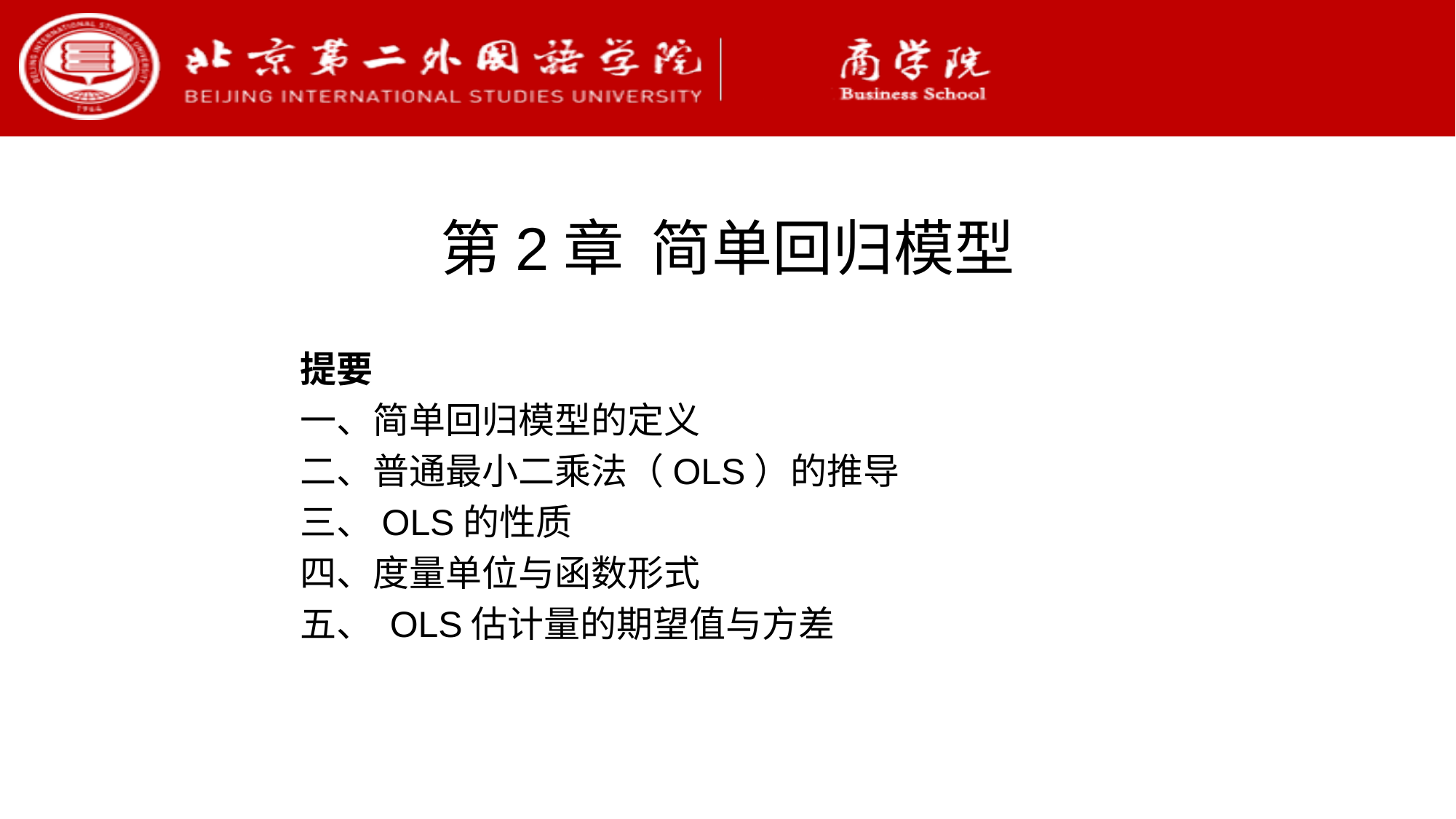

第2章  简单回归模型
提要
一、简单回归模型的定义
二、普通最小二乘法（OLS）的推导
三、OLS的性质
四、度量单位与函数形式
五、 OLS估计量的期望值与方差